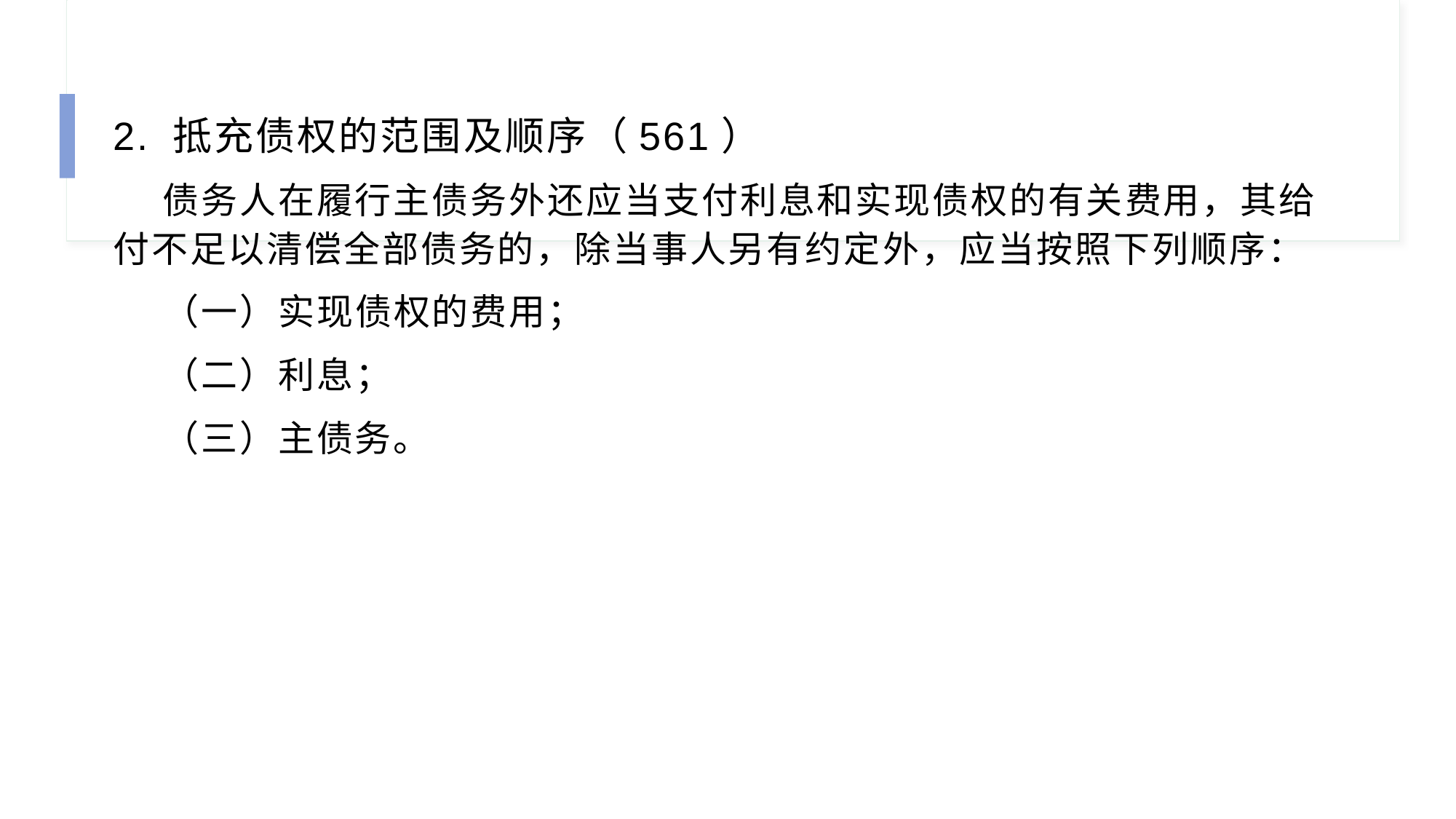

2. 抵充债权的范围及顺序（561）
    债务人在履行主债务外还应当支付利息和实现债权的有关费用，其给付不足以清偿全部债务的，除当事人另有约定外，应当按照下列顺序：
    （一）实现债权的费用；
    （二）利息；
    （三）主债务。